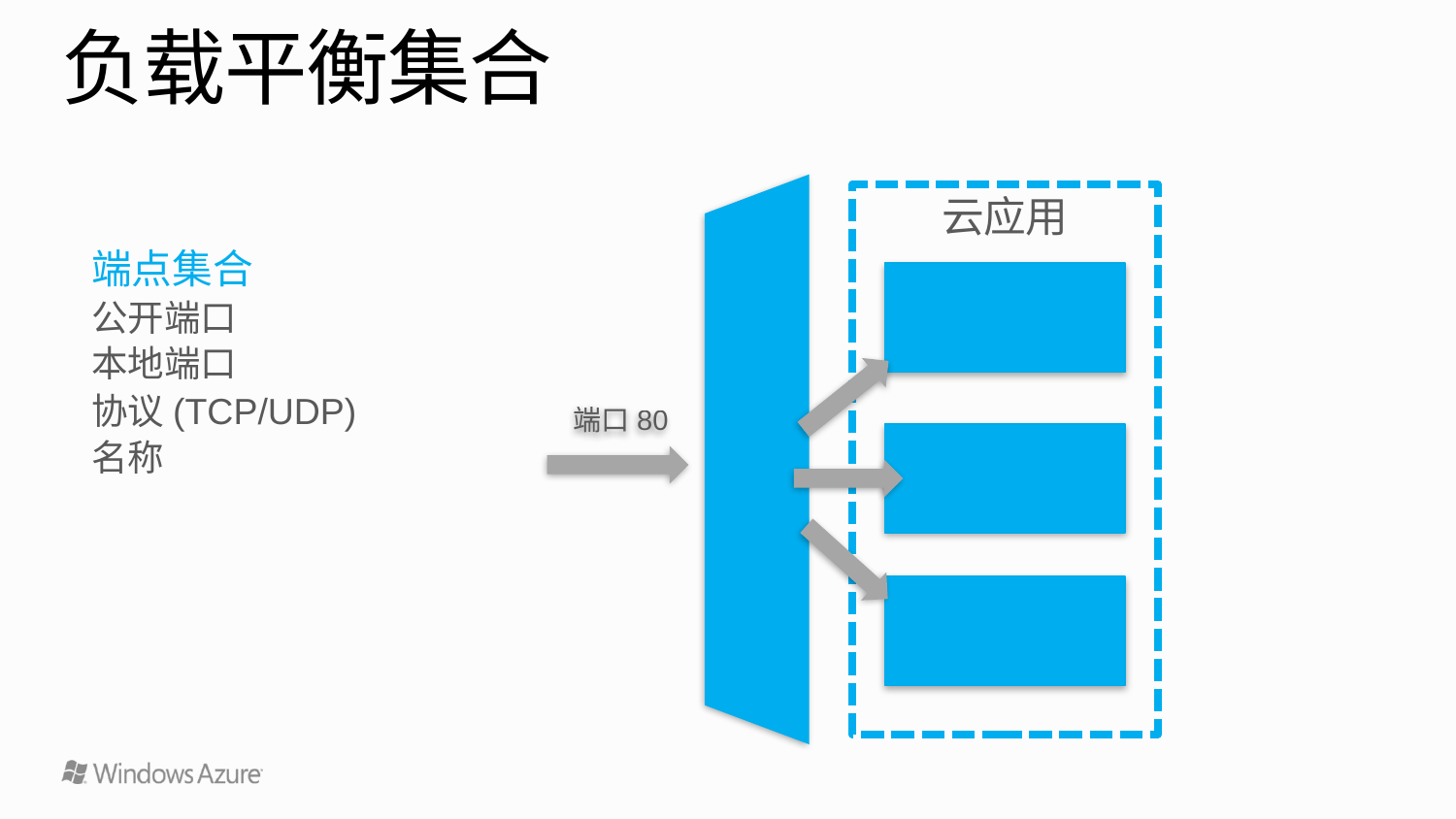

# 负载平衡集合
云应用
端点集合
公开端口
本地端口
协议(TCP/UDP)
名称

VM1
LBHTTP

端口80

LB

VM2
LBHTTP

VM3
LBHTTP